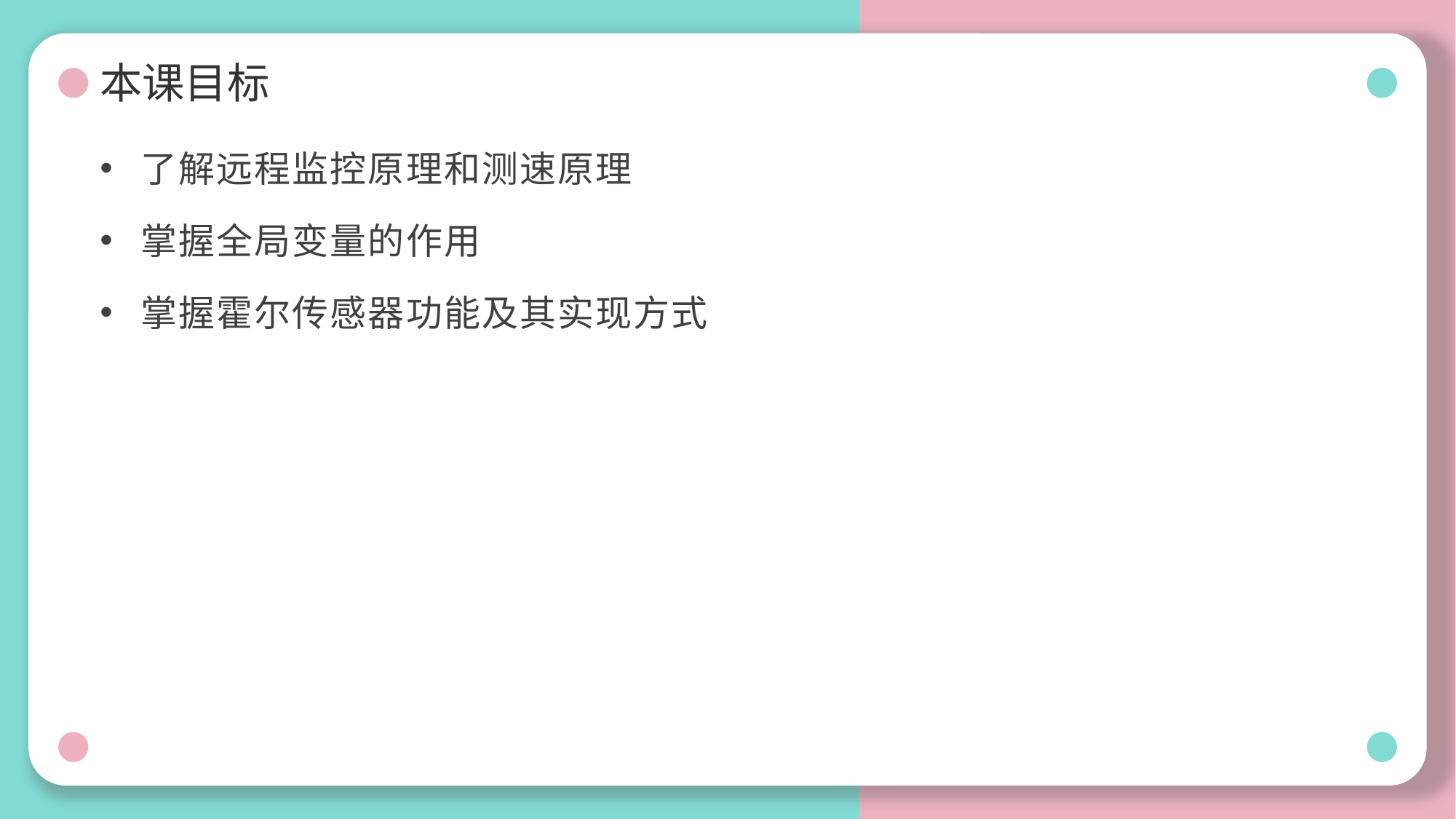

# 本课目标
了解远程监控原理和测速原理
掌握全局变量的作用
掌握霍尔传感器功能及其实现方式